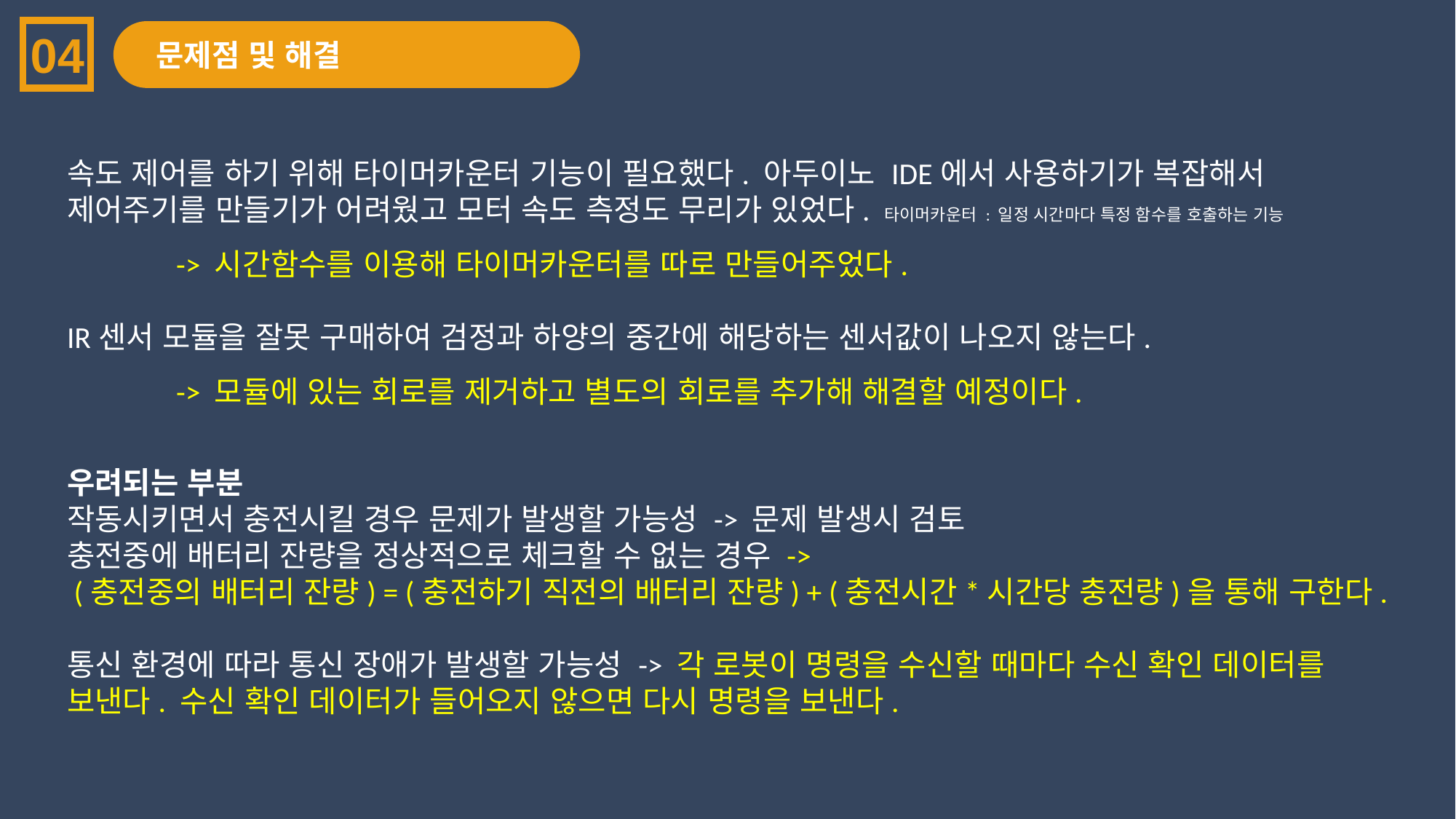

04
문제점 및 해결

속도 제어를 하기 위해 타이머카운터 기능이 필요했다. 아두이노 IDE에서 사용하기가 복잡해서
제어주기를 만들기가 어려웠고 모터 속도 측정도 무리가 있었다. 타이머카운터 : 일정 시간마다 특정 함수를 호출하는 기능
	-> 시간함수를 이용해 타이머카운터를 따로 만들어주었다.

IR센서 모듈을 잘못 구매하여 검정과 하양의 중간에 해당하는 센서값이 나오지 않는다.
	-> 모듈에 있는 회로를 제거하고 별도의 회로를 추가해 해결할 예정이다.

우려되는 부분
작동시키면서 충전시킬 경우 문제가 발생할 가능성 -> 문제 발생시 검토
충전중에 배터리 잔량을 정상적으로 체크할 수 없는 경우 ->
 (충전중의 배터리 잔량) = (충전하기 직전의 배터리 잔량) + (충전시간*시간당 충전량)을 통해 구한다.

통신 환경에 따라 통신 장애가 발생할 가능성 -> 각 로봇이 명령을 수신할 때마다 수신 확인 데이터를 보낸다. 수신 확인 데이터가 들어오지 않으면 다시 명령을 보낸다.